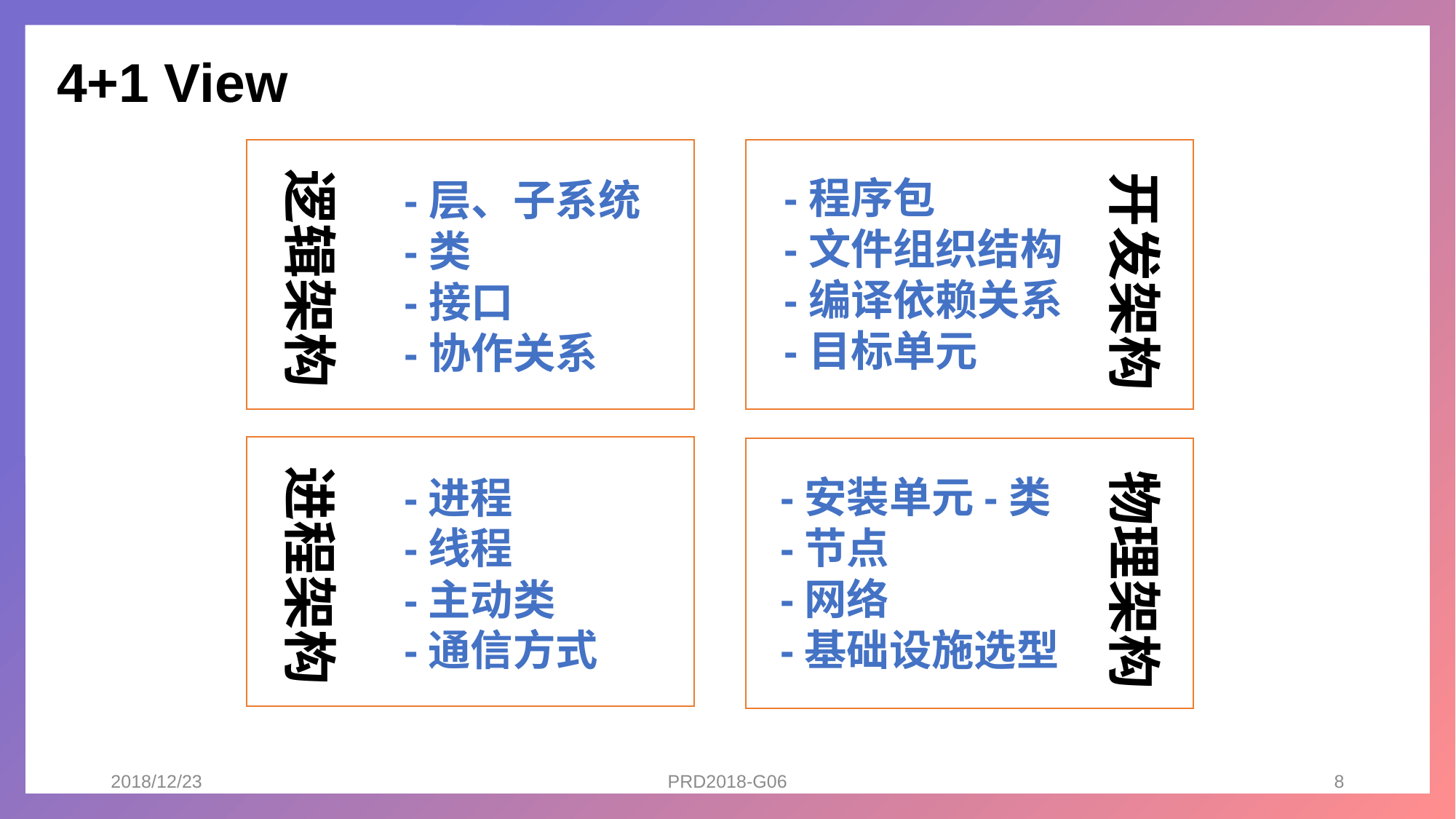

4+1 View

逻辑架构
-层、子系统
-类
-接口
-协作关系

开发架构
-程序包
-文件组织结构
-编译依赖关系
-目标单元

进程架构
-进程
-线程
-主动类
-通信方式

物理架构
-安装单元-类
-节点
-网络
-基础设施选型
2018/12/23
PRD2018-G06
8